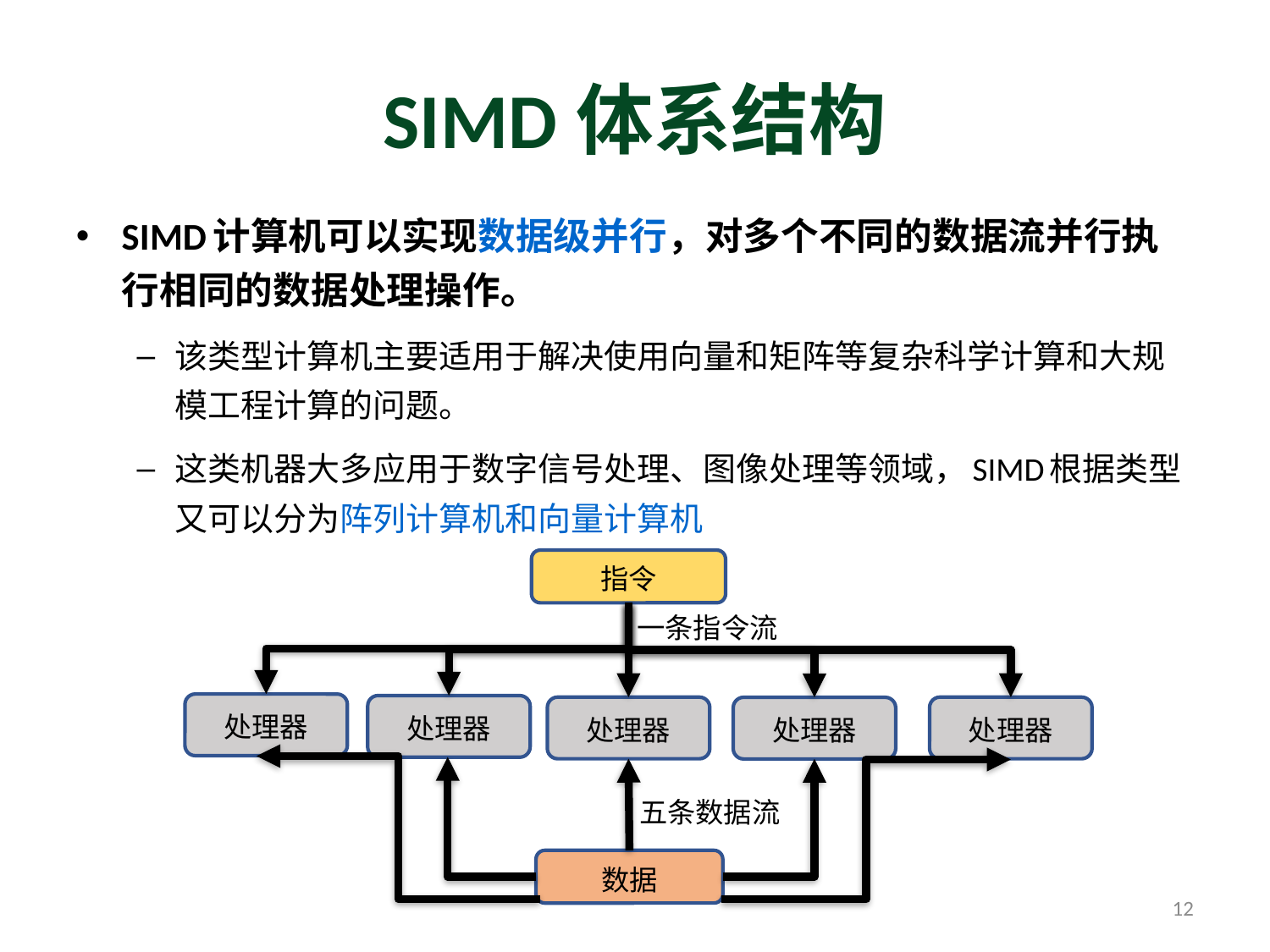

# SIMD体系结构
SIMD计算机可以实现数据级并行，对多个不同的数据流并行执行相同的数据处理操作。
该类型计算机主要适用于解决使用向量和矩阵等复杂科学计算和大规模工程计算的问题。
这类机器大多应用于数字信号处理、图像处理等领域，SIMD根据类型又可以分为阵列计算机和向量计算机

指令
一条指令流

处理器

处理器

处理器

处理器

处理器
五条数据流

数据
12